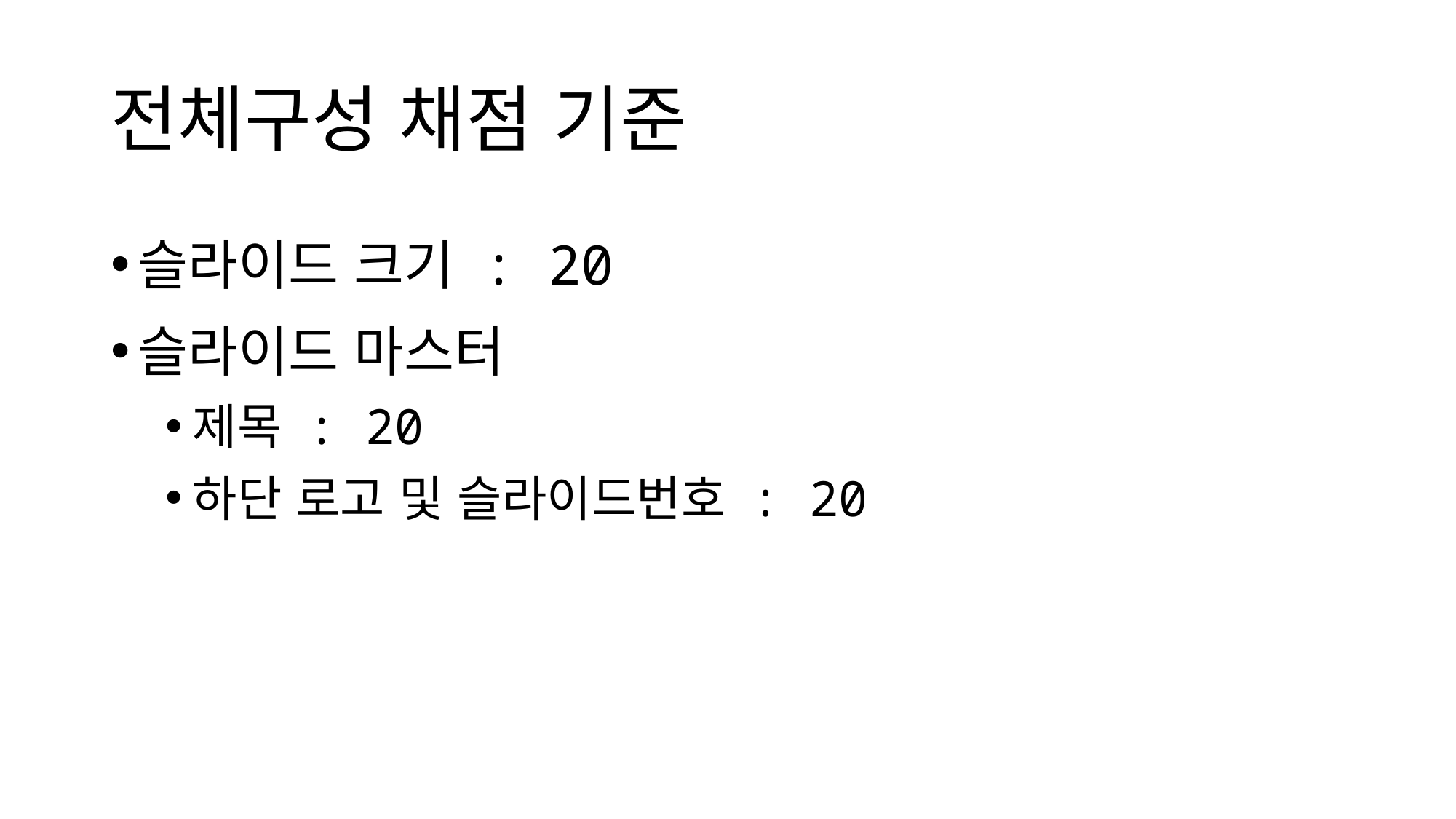

# 전체구성 채점 기준
슬라이드 크기 : 20
슬라이드 마스터
제목 : 20
하단 로고 및 슬라이드번호 : 20